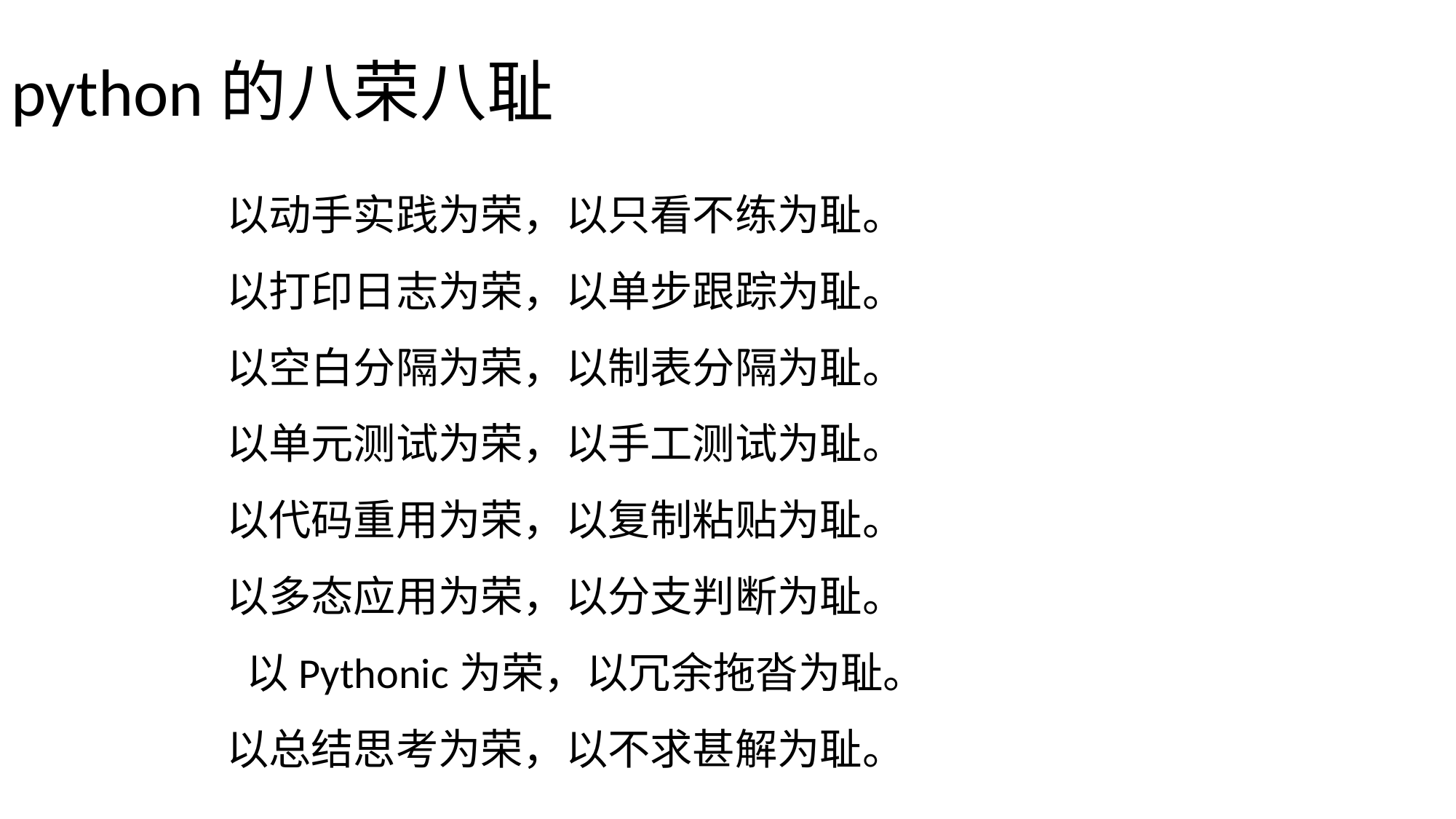

# python的八荣八耻
以动手实践为荣，以只看不练为耻。
以打印日志为荣，以单步跟踪为耻。
以空白分隔为荣，以制表分隔为耻。
以单元测试为荣，以手工测试为耻。
以代码重用为荣，以复制粘贴为耻。
以多态应用为荣，以分支判断为耻。
 以Pythonic为荣，以冗余拖沓为耻。
以总结思考为荣，以不求甚解为耻。